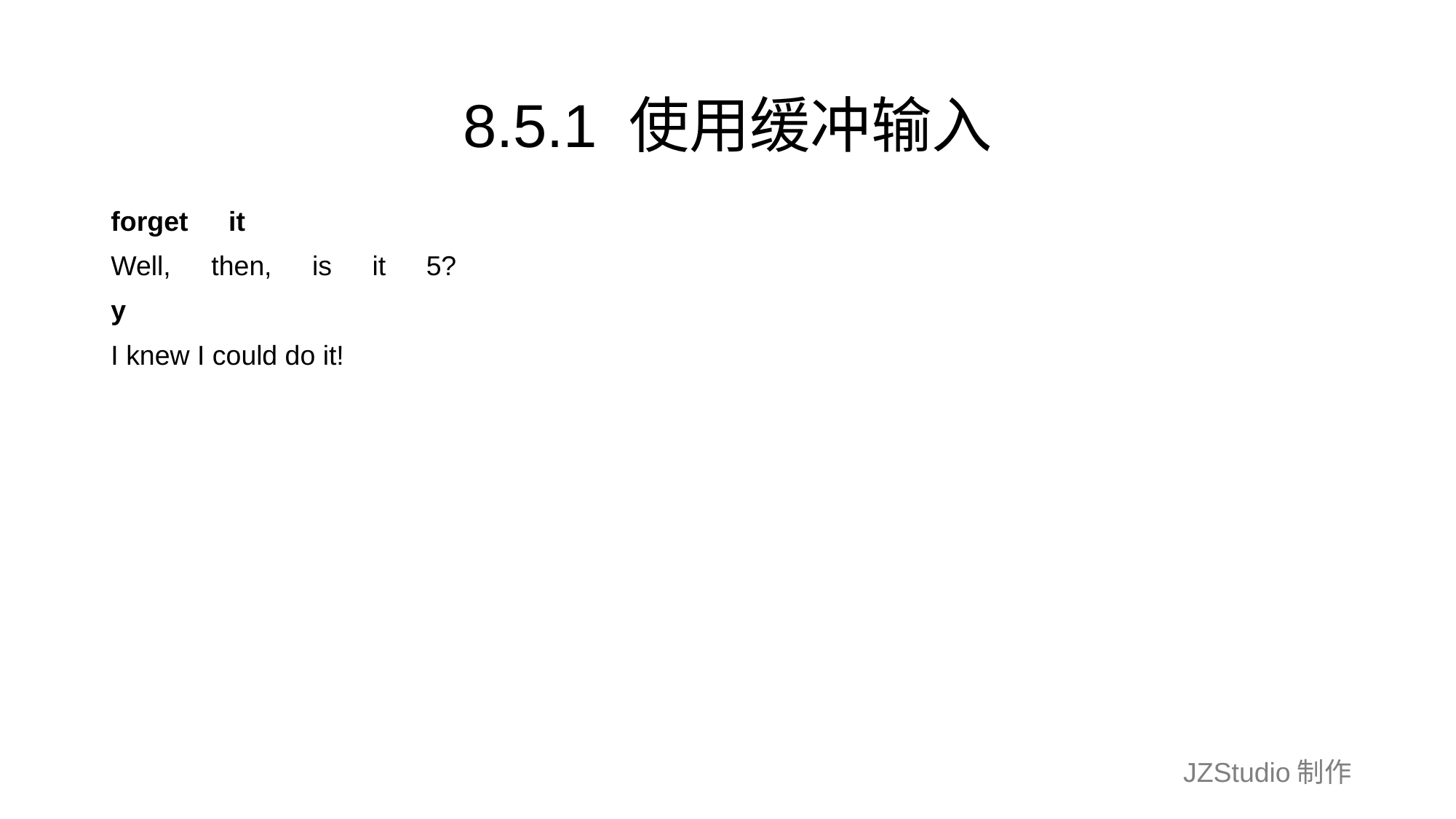

# 8.5.1 使用缓冲输入
forget　it
Well,　then,　is　it　5?
y
I knew I could do it!